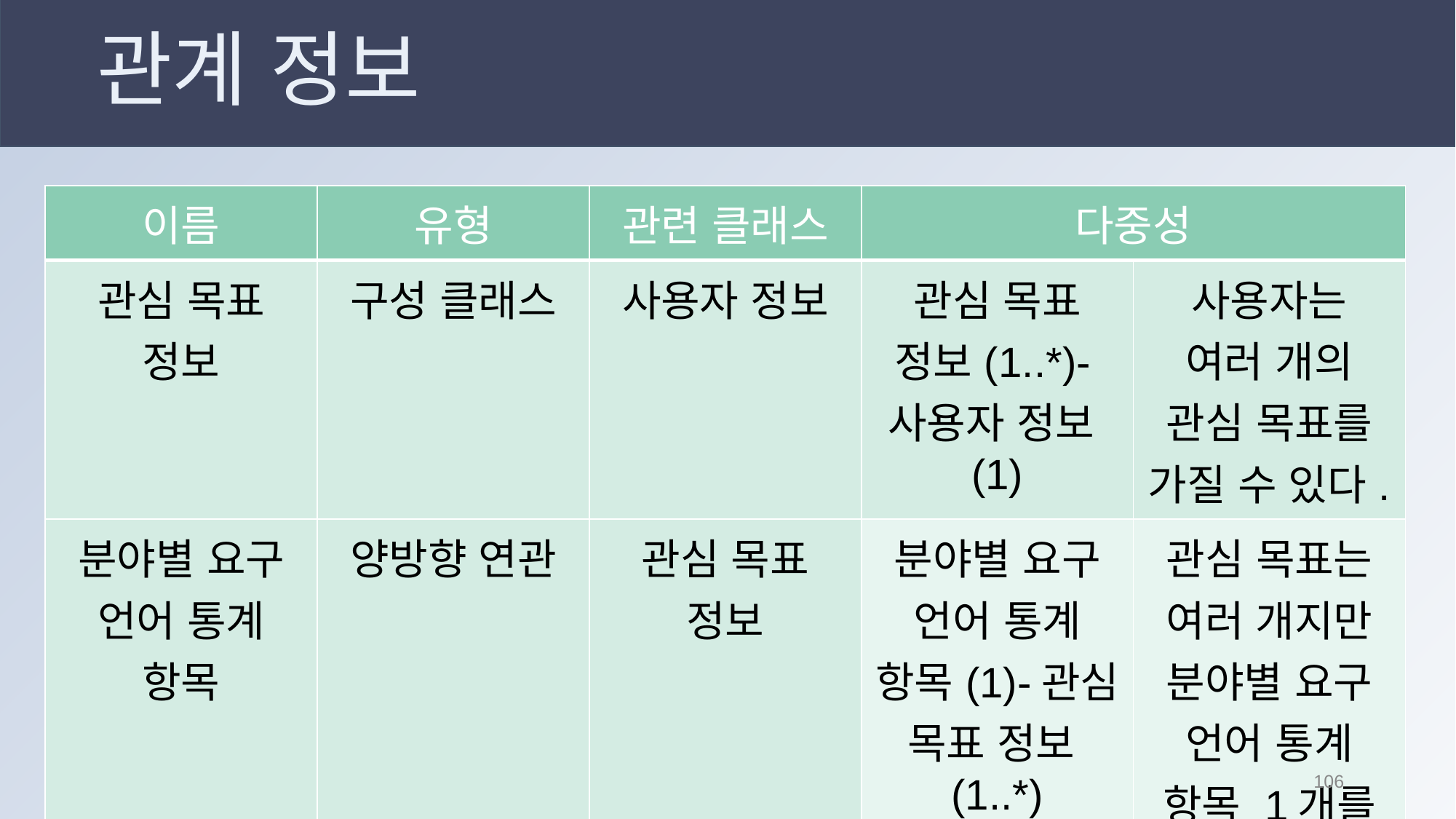

# 관계 정보

| 이름 | 유형 | 관련 클래스 | 다중성 |  |
| --- | --- | --- | --- | --- |
| 관심 목표 정보 | 구성 클래스 | 사용자 정보 | 관심 목표 정보(1..\*)-사용자 정보(1) | 사용자는 여러 개의 관심 목표를 가질 수 있다. |
| 분야별 요구 언어 통계 항목 | 양방향 연관 | 관심 목표 정보 | 분야별 요구 언어 통계 항목(1)-관심 목표 정보(1..\*) | 관심 목표는 여러 개지만 분야별 요구 언어 통계 항목 1개를 참조한다. |
106